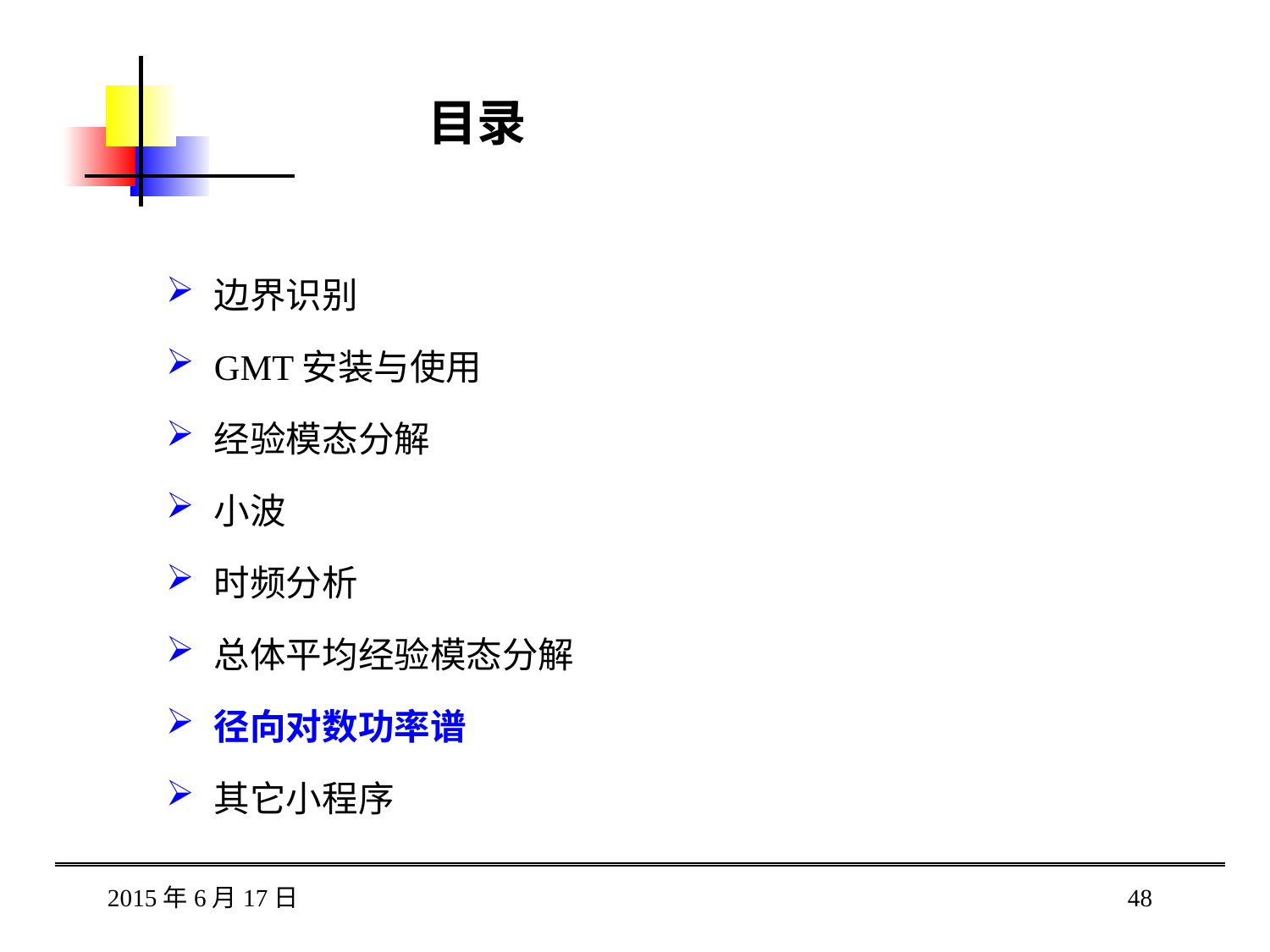

# 目录

边界识别
GMT安装与使用
经验模态分解
小波
时频分析
总体平均经验模态分解
径向对数功率谱
其它小程序